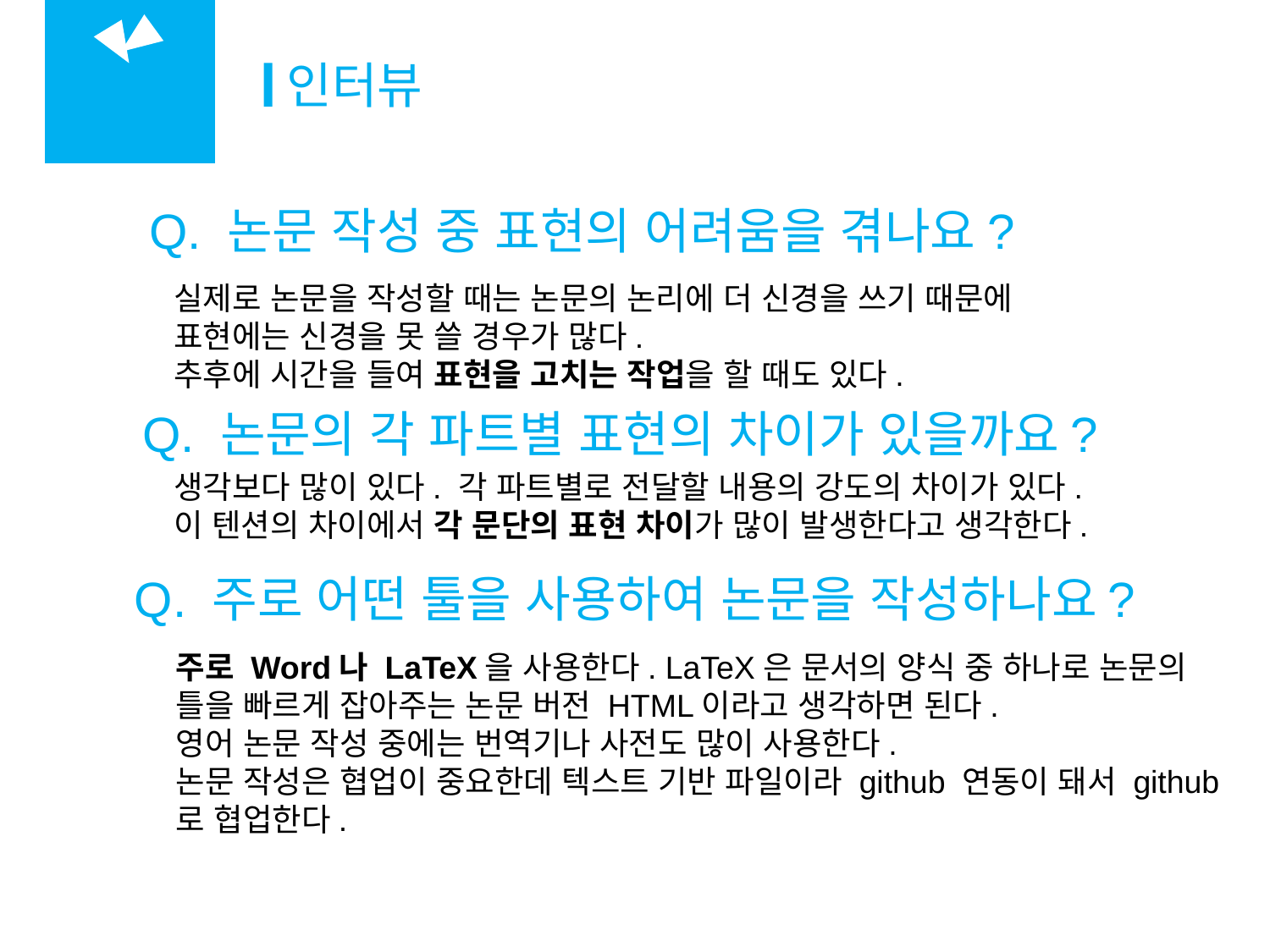

인터뷰

01
소개
Q. 논문 작성 중 표현의 어려움을 겪나요?
실제로 논문을 작성할 때는 논문의 논리에 더 신경을 쓰기 때문에
표현에는 신경을 못 쓸 경우가 많다.
추후에 시간을 들여 표현을 고치는 작업을 할 때도 있다.
Q. 논문의 각 파트별 표현의 차이가 있을까요?
생각보다 많이 있다. 각 파트별로 전달할 내용의 강도의 차이가 있다.
이 텐션의 차이에서 각 문단의 표현 차이가 많이 발생한다고 생각한다.
Q. 주로 어떤 툴을 사용하여 논문을 작성하나요?
주로 Word나 LaTeX을 사용한다. LaTeX은 문서의 양식 중 하나로 논문의 틀을 빠르게 잡아주는 논문 버전 HTML이라고 생각하면 된다.
영어 논문 작성 중에는 번역기나 사전도 많이 사용한다.
논문 작성은 협업이 중요한데 텍스트 기반 파일이라 github 연동이 돼서 github로 협업한다.